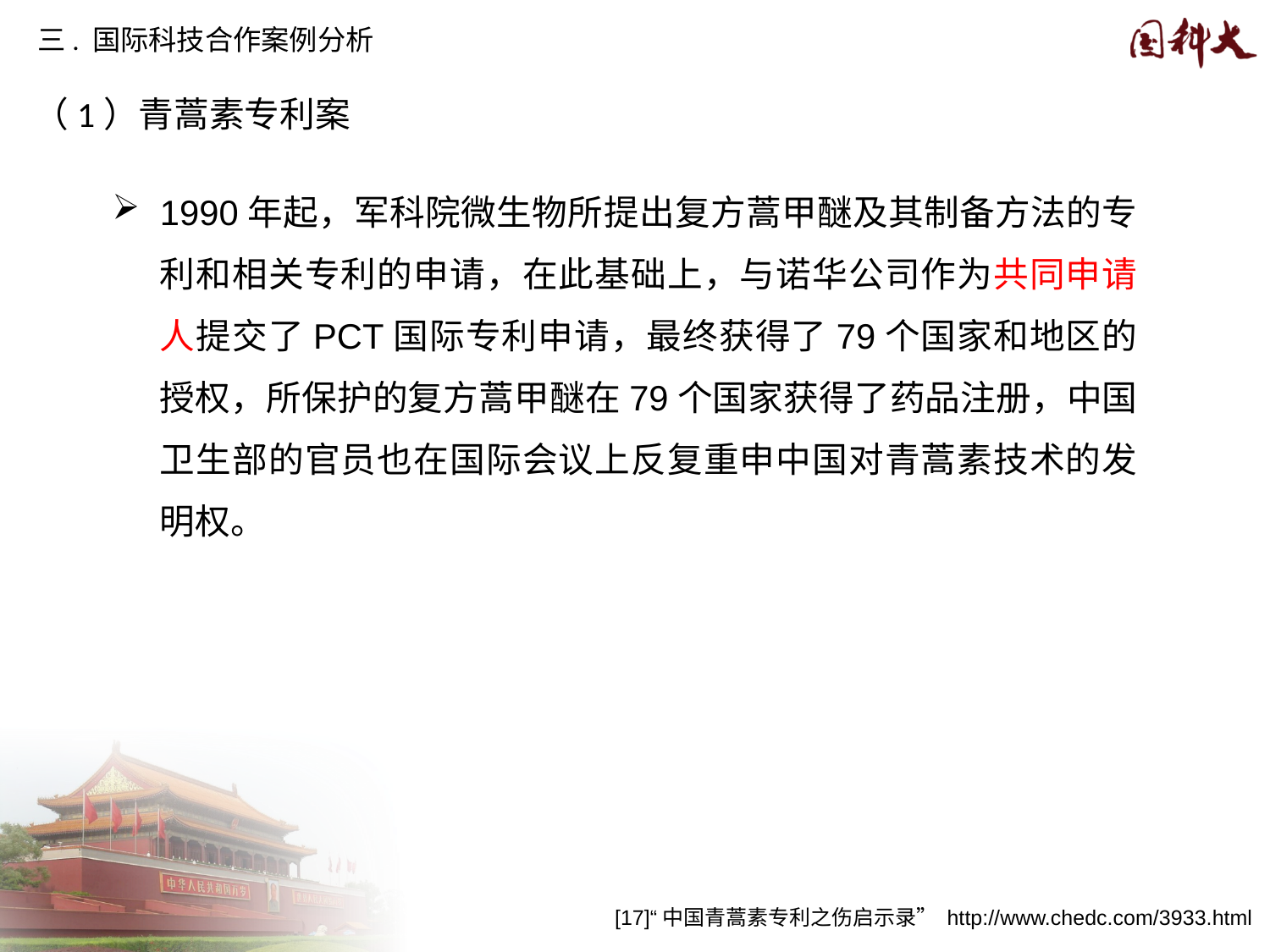

三. 国际科技合作案例分析
（1）青蒿素专利案
1990年起，军科院微生物所提出复方蒿甲醚及其制备方法的专利和相关专利的申请，在此基础上，与诺华公司作为共同申请人提交了PCT国际专利申请，最终获得了79个国家和地区的授权，所保护的复方蒿甲醚在79个国家获得了药品注册，中国卫生部的官员也在国际会议上反复重申中国对青蒿素技术的发明权。
[17]“中国青蒿素专利之伤启示录” http://www.chedc.com/3933.html